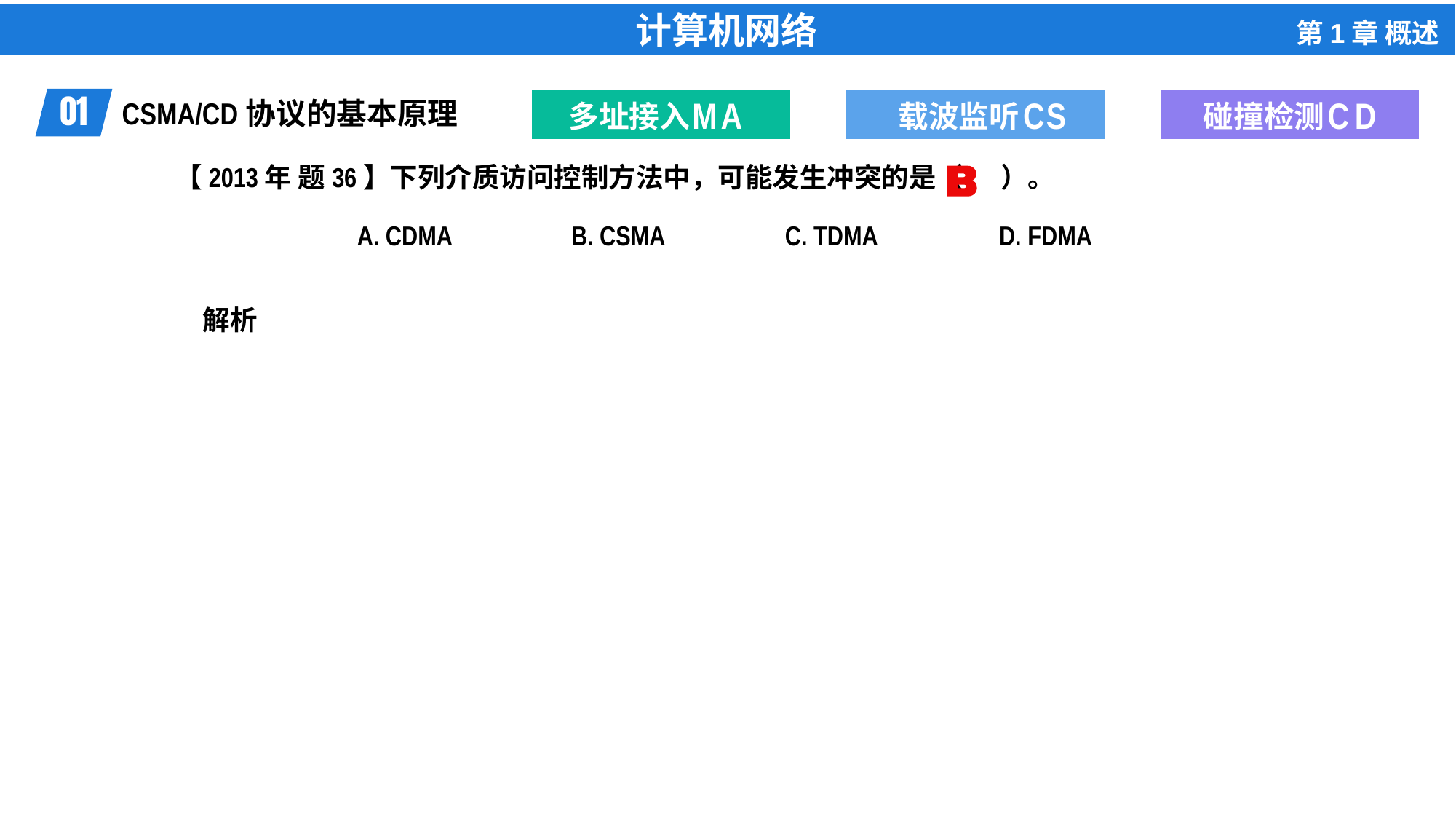

M
A

多址接入
C
S

载波监听
C
D

碰撞检测
C
D

碰撞检测
01
CSMA/CD协议的基本原理
【2013年 题36】下列介质访问控制方法中，可能发生冲突的是（      ）。
A. CDMA
B. CSMA
C. TDMA
D. FDMA
B
解析